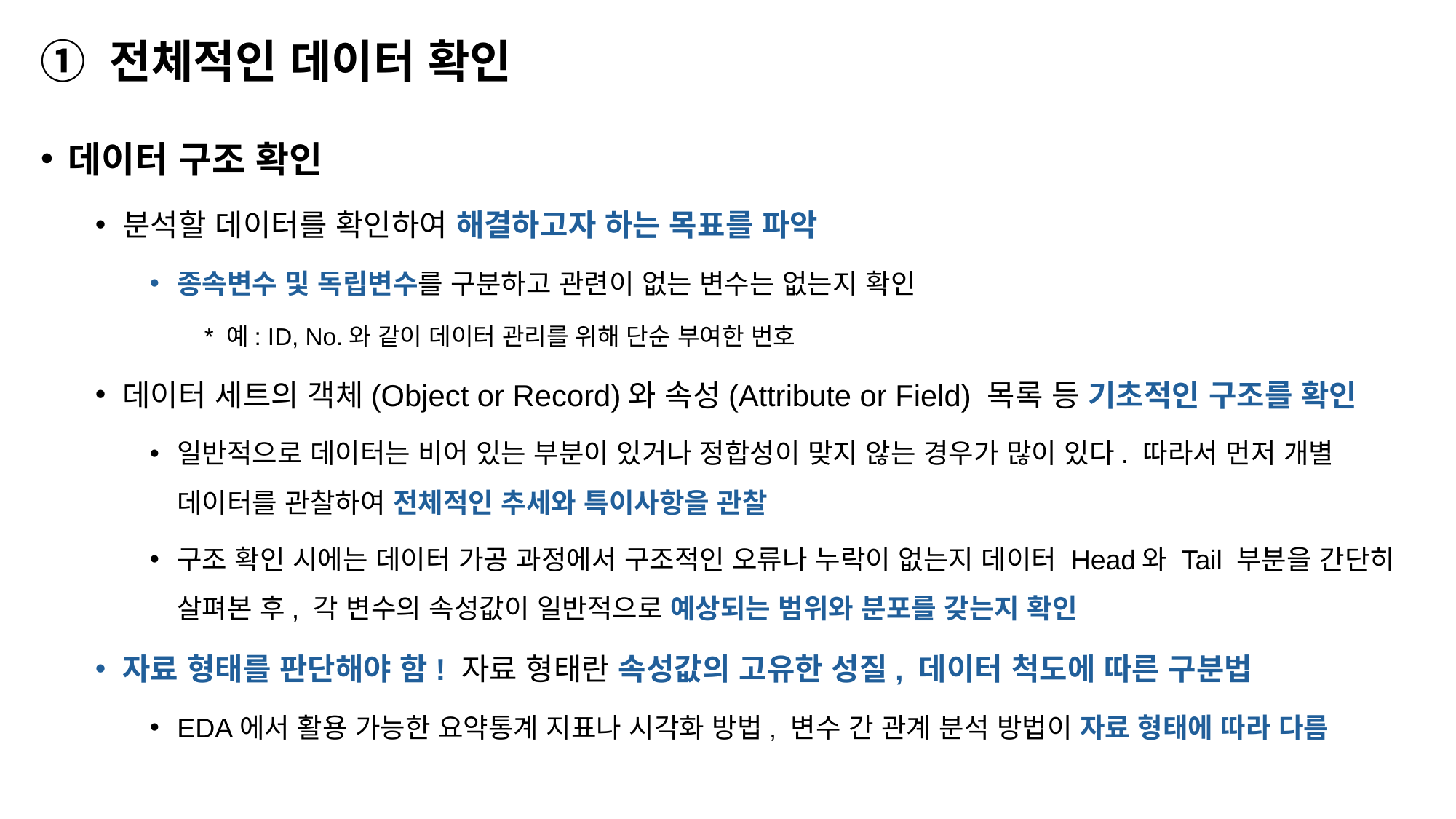

# ① 전체적인 데이터 확인
데이터 구조 확인
분석할 데이터를 확인하여 해결하고자 하는 목표를 파악
종속변수 및 독립변수를 구분하고 관련이 없는 변수는 없는지 확인
* 예: ID, No.와 같이 데이터 관리를 위해 단순 부여한 번호
데이터 세트의 객체(Object or Record)와 속성(Attribute or Field) 목록 등 기초적인 구조를 확인
일반적으로 데이터는 비어 있는 부분이 있거나 정합성이 맞지 않는 경우가 많이 있다. 따라서 먼저 개별 데이터를 관찰하여 전체적인 추세와 특이사항을 관찰
구조 확인 시에는 데이터 가공 과정에서 구조적인 오류나 누락이 없는지 데이터 Head와 Tail 부분을 간단히 살펴본 후, 각 변수의 속성값이 일반적으로 예상되는 범위와 분포를 갖는지 확인
자료 형태를 판단해야 함! 자료 형태란 속성값의 고유한 성질, 데이터 척도에 따른 구분법
EDA에서 활용 가능한 요약통계 지표나 시각화 방법, 변수 간 관계 분석 방법이 자료 형태에 따라 다름